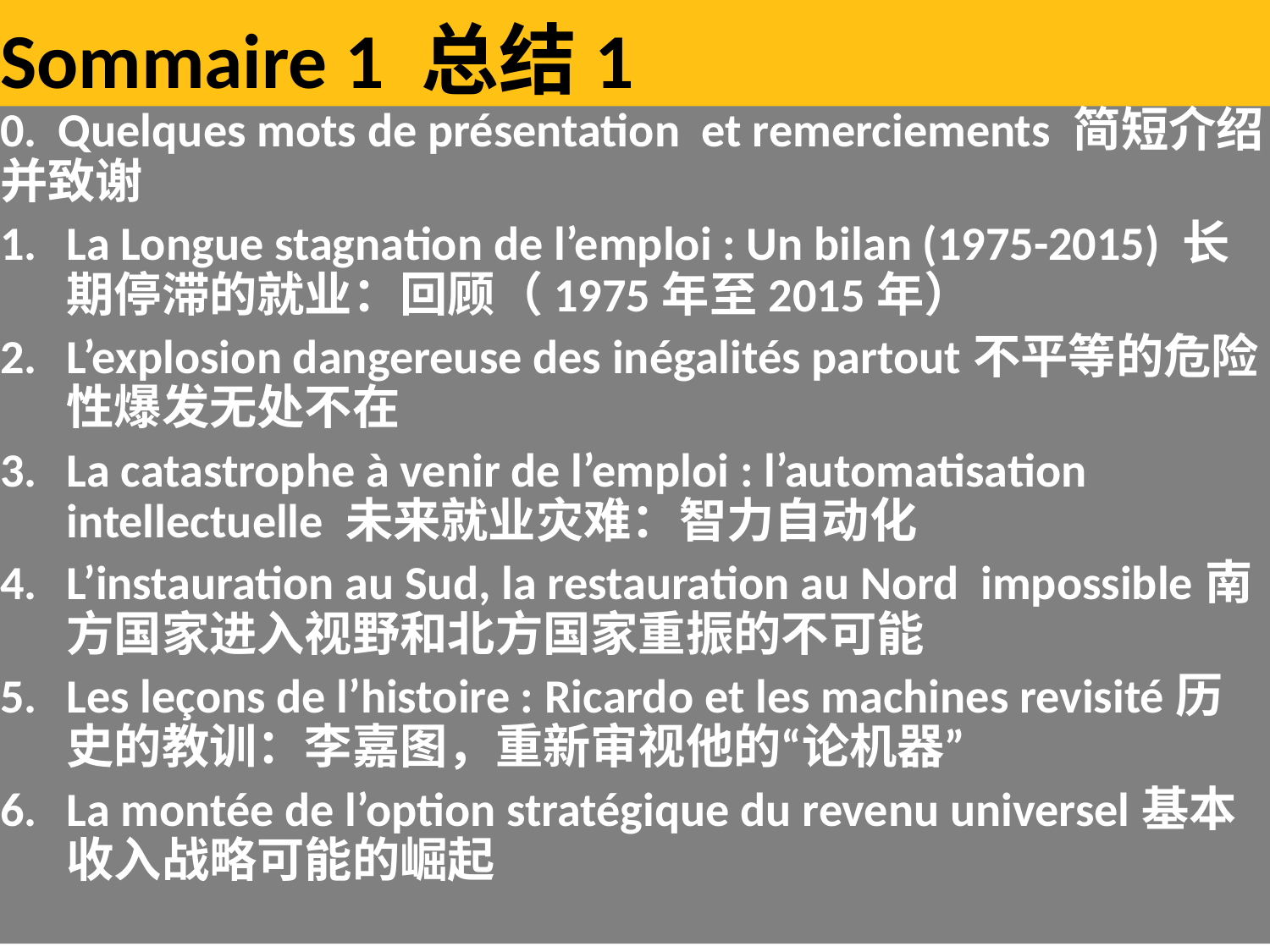

# Sommaire 1 总结1
0.  Quelques mots de présentation  et remerciements 简短介绍并致谢
La Longue stagnation de l’emploi : Un bilan (1975-2015) 长期停滞的就业：回顾（1975年至2015年）
L’explosion dangereuse des inégalités partout不平等的危险性爆发无处不在
La catastrophe à venir de l’emploi : l’automatisation intellectuelle 未来就业灾难：智力自动化
L’instauration au Sud, la restauration au Nord  impossible南方国家进入视野和北方国家重振的不可能
Les leçons de l’histoire : Ricardo et les machines revisité历史的教训：李嘉图，重新审视他的“论机器”
La montée de l’option stratégique du revenu universel基本收入战略可能的崛起